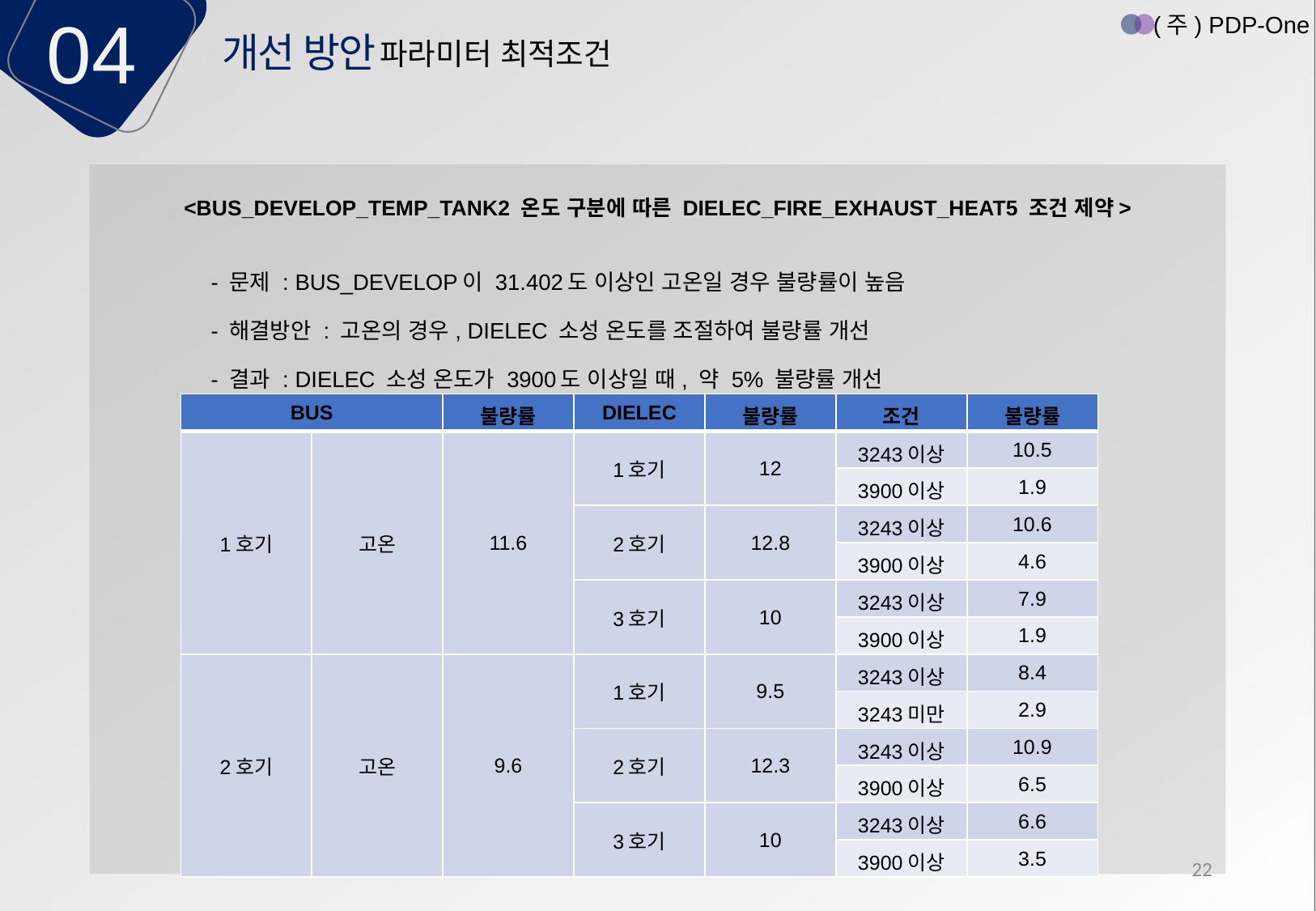

04
(주) PDP-One

개선 방안
파라미터 최적조건

<BUS_DEVELOP_TEMP_TANK2 온도 구분에 따른 DIELEC_FIRE_EXHAUST_HEAT5 조건 제약>
- 문제 : BUS_DEVELOP이 31.402도 이상인 고온일 경우 불량률이 높음
- 해결방안 : 고온의 경우, DIELEC 소성 온도를 조절하여 불량률 개선
- 결과 : DIELEC 소성 온도가 3900도 이상일 때, 약 5% 불량률 개선
| BUS |  | 불량률 | DIELEC | 불량률 | 조건 | 불량률 |
| --- | --- | --- | --- | --- | --- | --- |
| 1호기 | 고온 | 11.6 | 1호기 | 12 | 3243이상 | 10.5 |
|  |  |  |  |  | 3900이상 | 1.9 |
|  |  |  | 2호기 | 12.8 | 3243이상 | 10.6 |
|  |  |  |  |  | 3900이상 | 4.6 |
|  |  |  | 3호기 | 10 | 3243이상 | 7.9 |
|  |  |  |  |  | 3900이상 | 1.9 |
| 2호기 | 고온 | 9.6 | 1호기 | 9.5 | 3243이상 | 8.4 |
|  |  |  |  |  | 3243미만 | 2.9 |
|  |  |  | 2호기 | 12.3 | 3243이상 | 10.9 |
|  |  |  |  |  | 3900이상 | 6.5 |
|  |  |  | 3호기 | 10 | 3243이상 | 6.6 |
|  |  |  |  |  | 3900이상 | 3.5 |
22